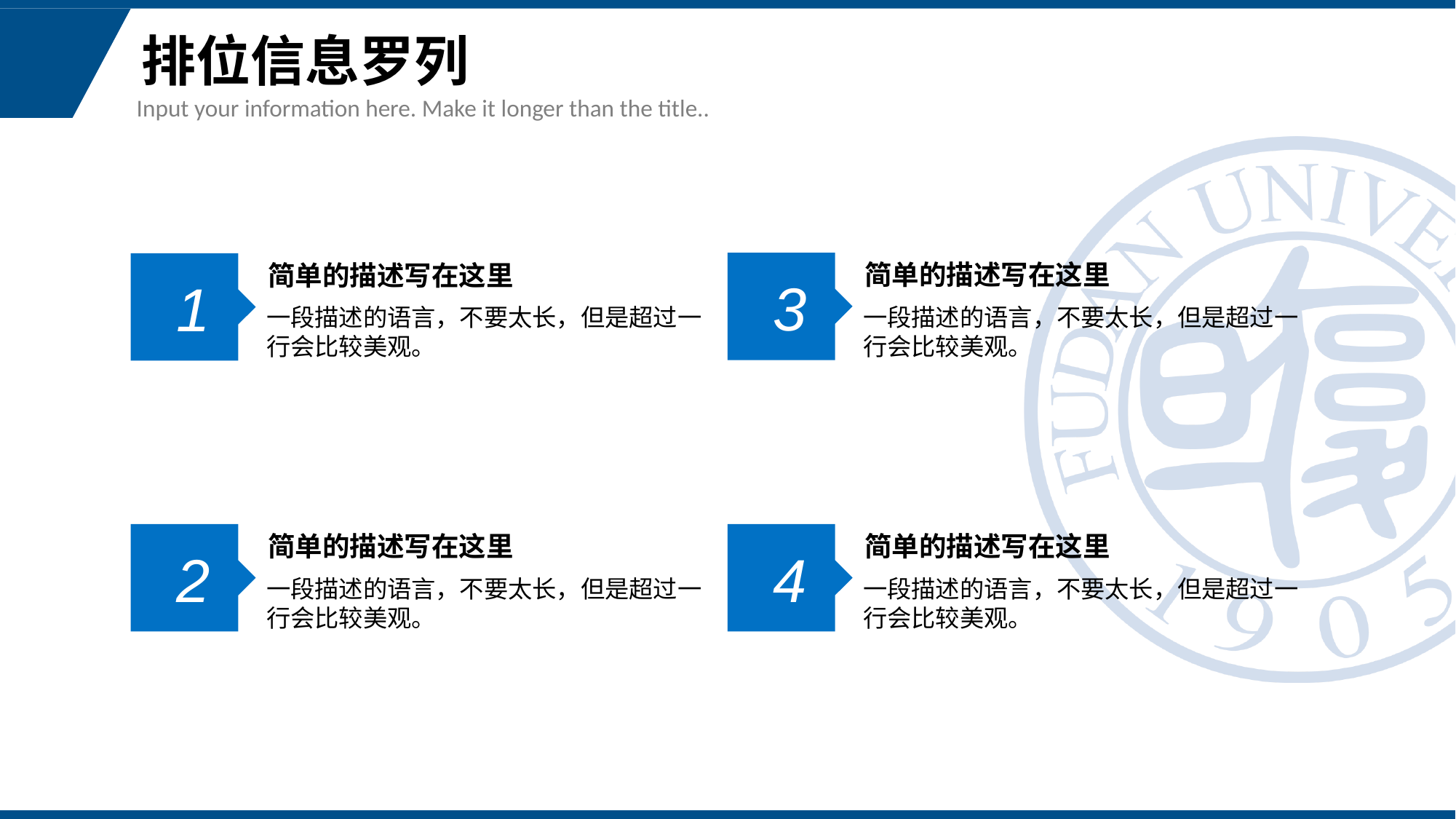

# 排位信息罗列
Input your information here. Make it longer than the title..
3
简单的描述写在这里
一段描述的语言，不要太长，但是超过一行会比较美观。
1
简单的描述写在这里
一段描述的语言，不要太长，但是超过一行会比较美观。
2
简单的描述写在这里
一段描述的语言，不要太长，但是超过一行会比较美观。
4
简单的描述写在这里
一段描述的语言，不要太长，但是超过一行会比较美观。